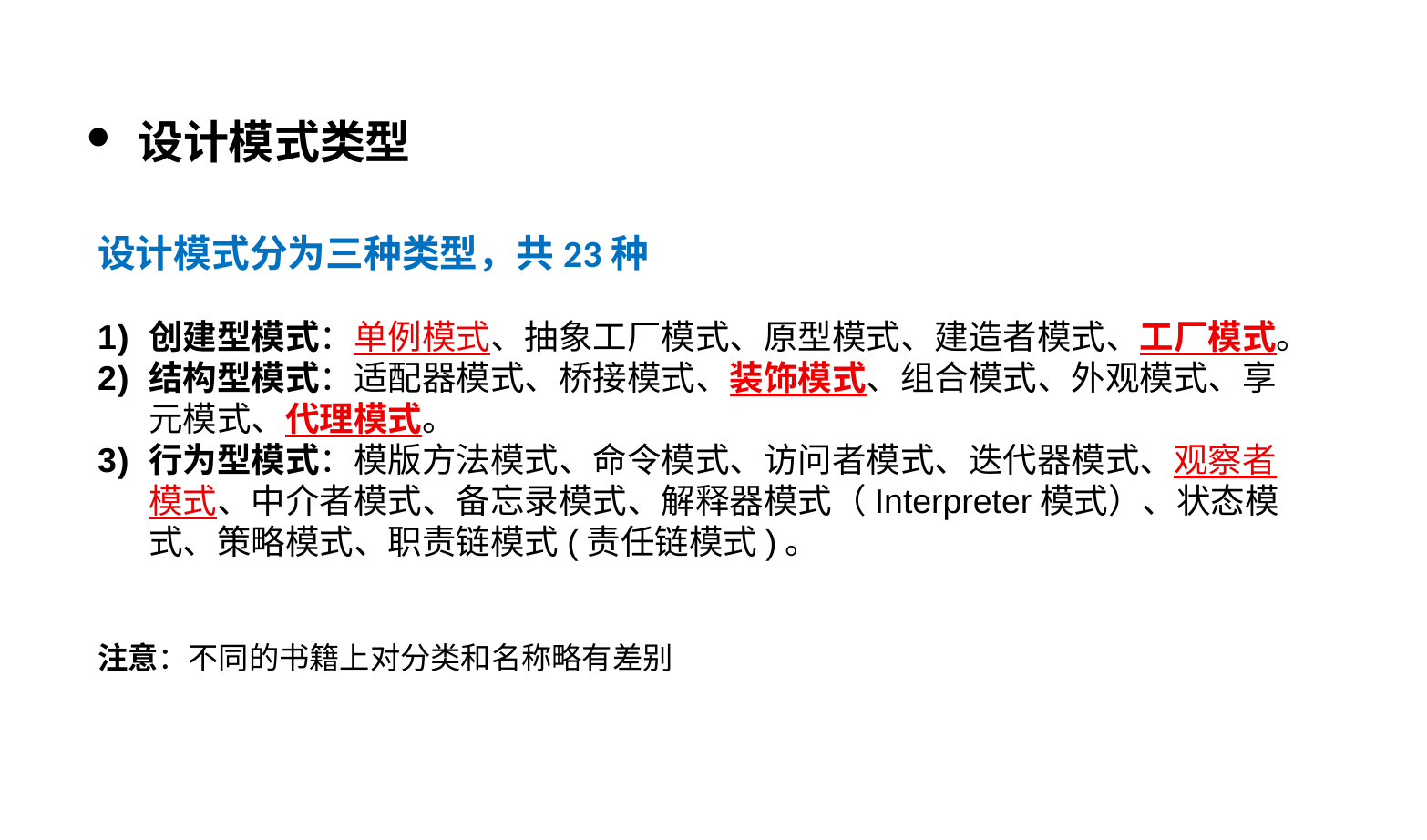

设计模式类型

设计模式分为三种类型，共23种

创建型模式：单例模式、抽象工厂模式、原型模式、建造者模式、工厂模式。
结构型模式：适配器模式、桥接模式、装饰模式、组合模式、外观模式、享元模式、代理模式。
行为型模式：模版方法模式、命令模式、访问者模式、迭代器模式、观察者模式、中介者模式、备忘录模式、解释器模式（Interpreter模式）、状态模式、策略模式、职责链模式(责任链模式)。

注意：不同的书籍上对分类和名称略有差别